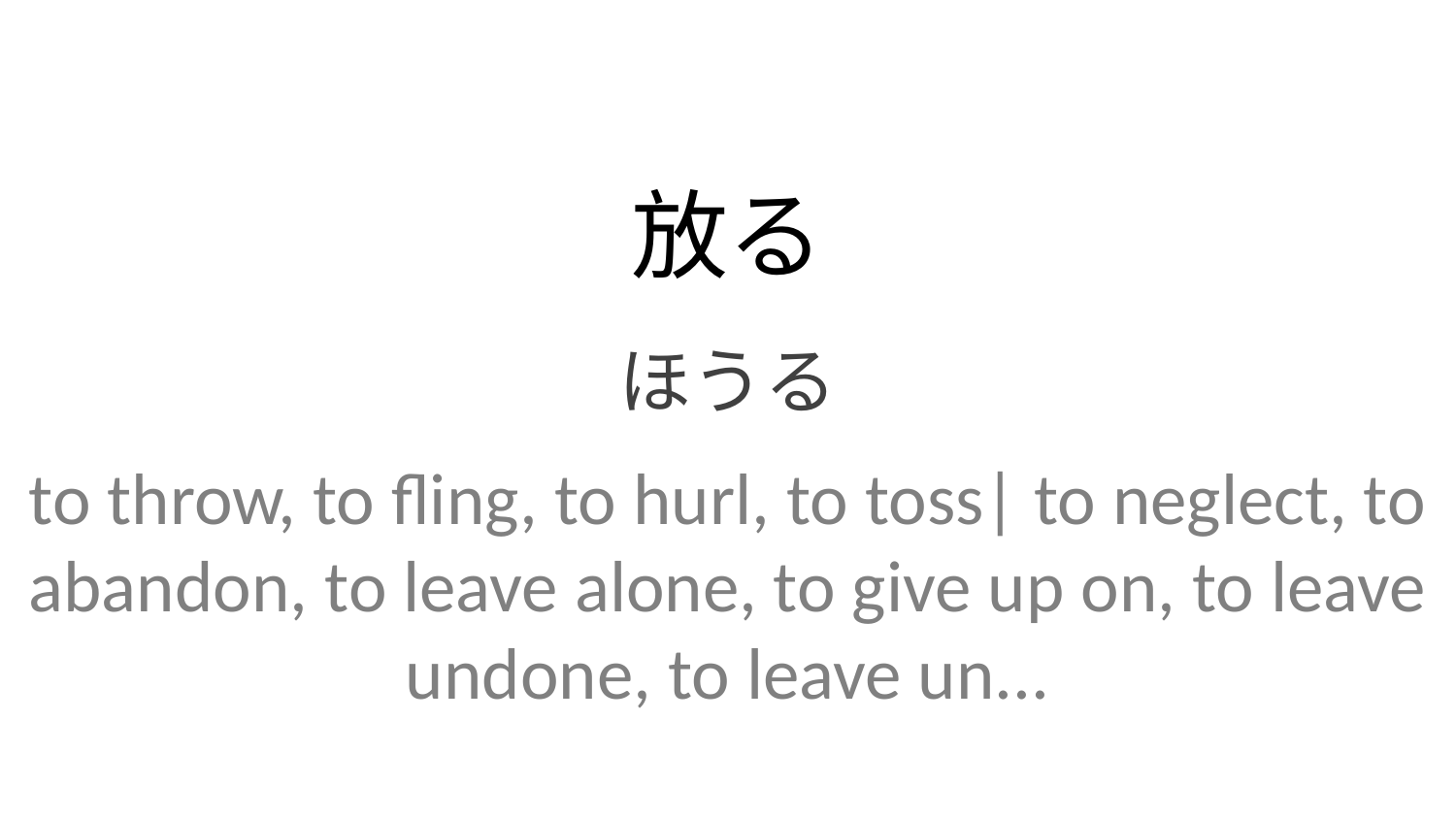

放る

ほうる
to throw, to fling, to hurl, to toss| to neglect, to abandon, to leave alone, to give up on, to leave undone, to leave un...